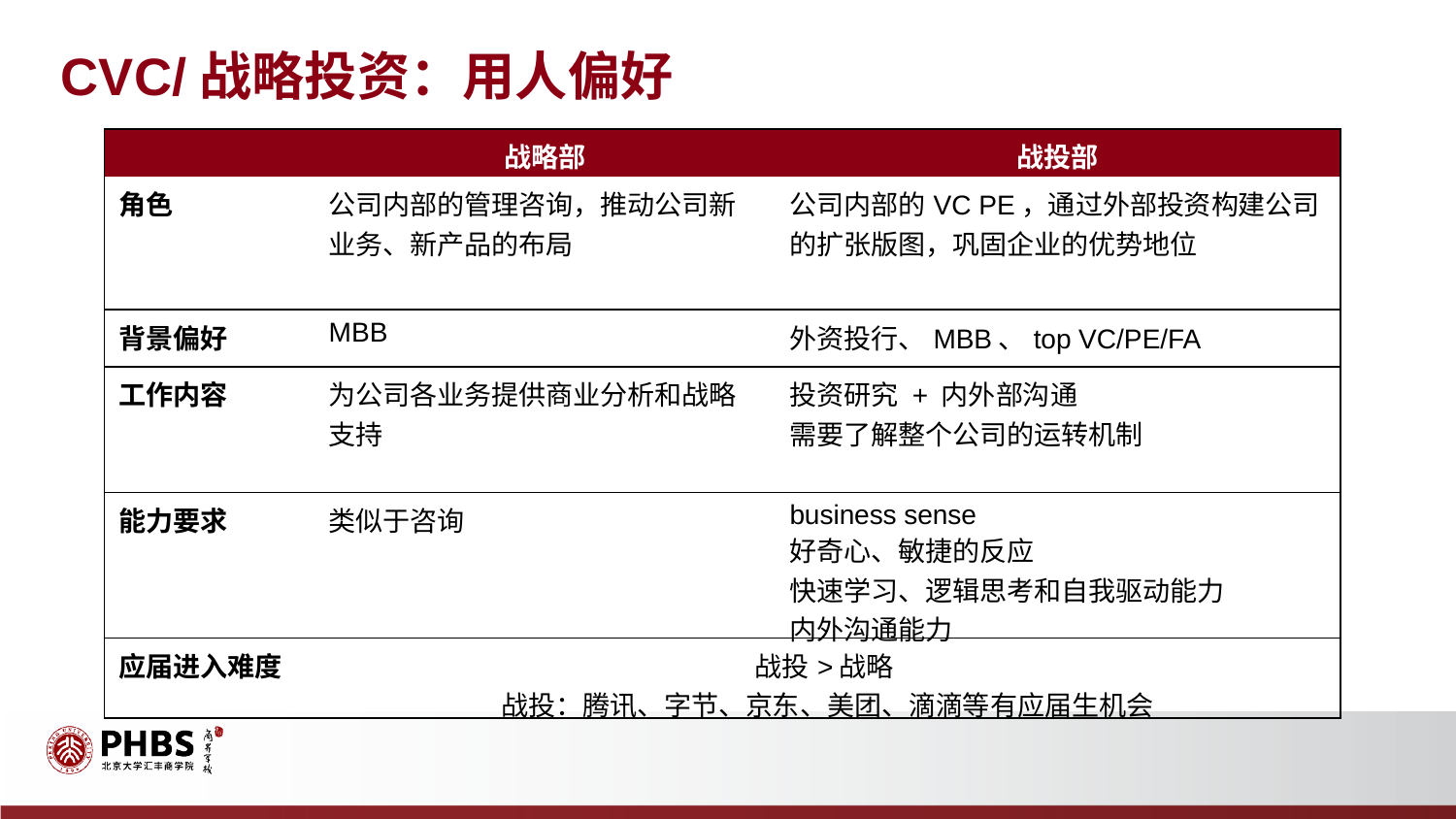

CVC/战略投资：用人偏好
|  | 战略部 | 战投部 |
| --- | --- | --- |
| 角色 | 公司内部的管理咨询，推动公司新业务、新产品的布局 | 公司内部的VC PE，通过外部投资构建公司的扩张版图，巩固企业的优势地位 |
| 背景偏好 | MBB | 外资投行、MBB、top VC/PE/FA |
| 工作内容 | 为公司各业务提供商业分析和战略支持 | 投资研究 + 内外部沟通 需要了解整个公司的运转机制 |
| 能力要求 | 类似于咨询 | business sense 好奇心、敏捷的反应 快速学习、逻辑思考和自我驱动能力 内外沟通能力 |
| 应届进入难度 | 战投>战略 战投：腾讯、字节、京东、美团、滴滴等有应届生机会 |  |